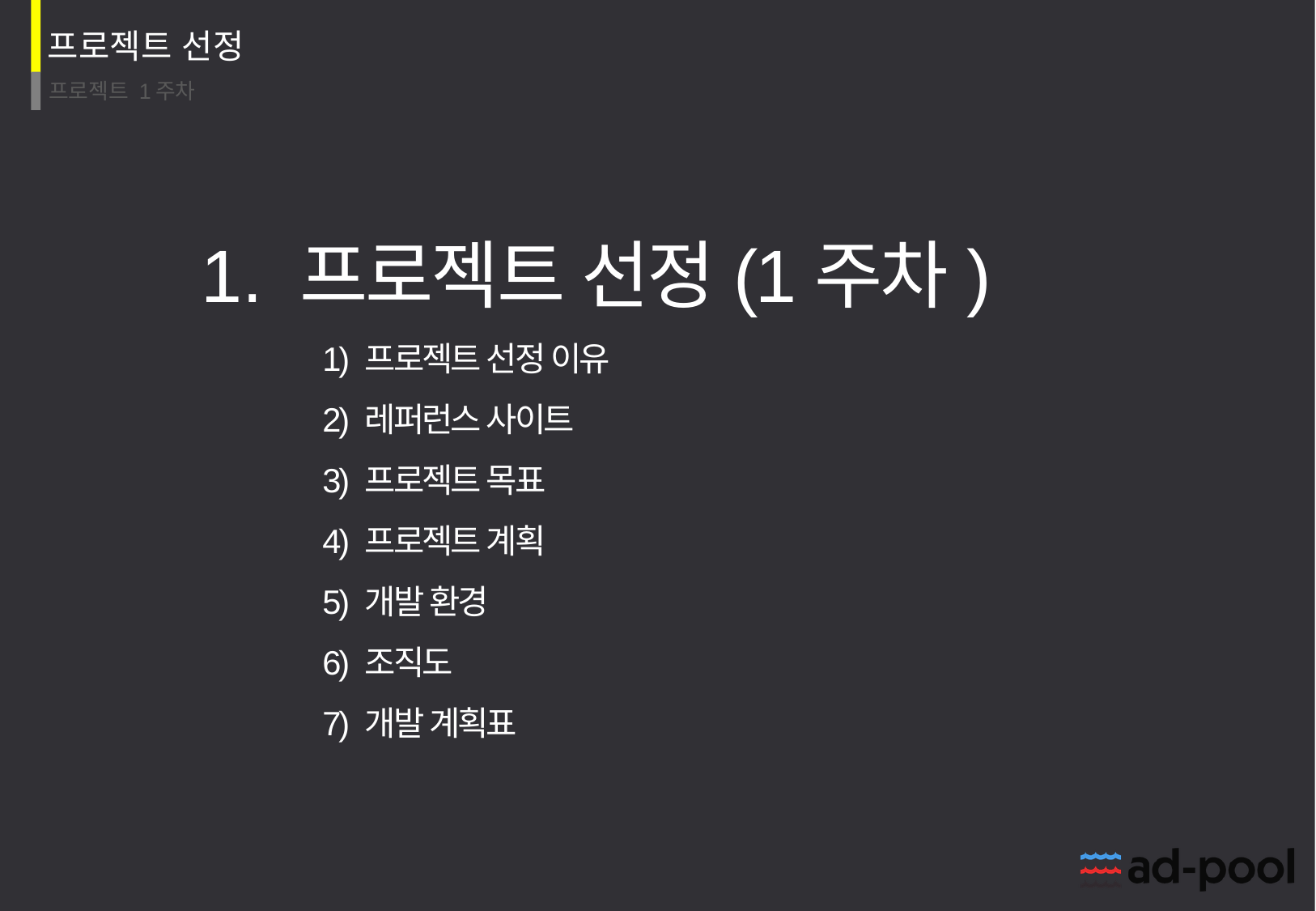

프로젝트 선정(1주차)
	1) 프로젝트 선정 이유
	2) 레퍼런스 사이트
	3) 프로젝트 목표
	4) 프로젝트 계획
	5) 개발 환경
	6) 조직도
	7) 개발 계획표